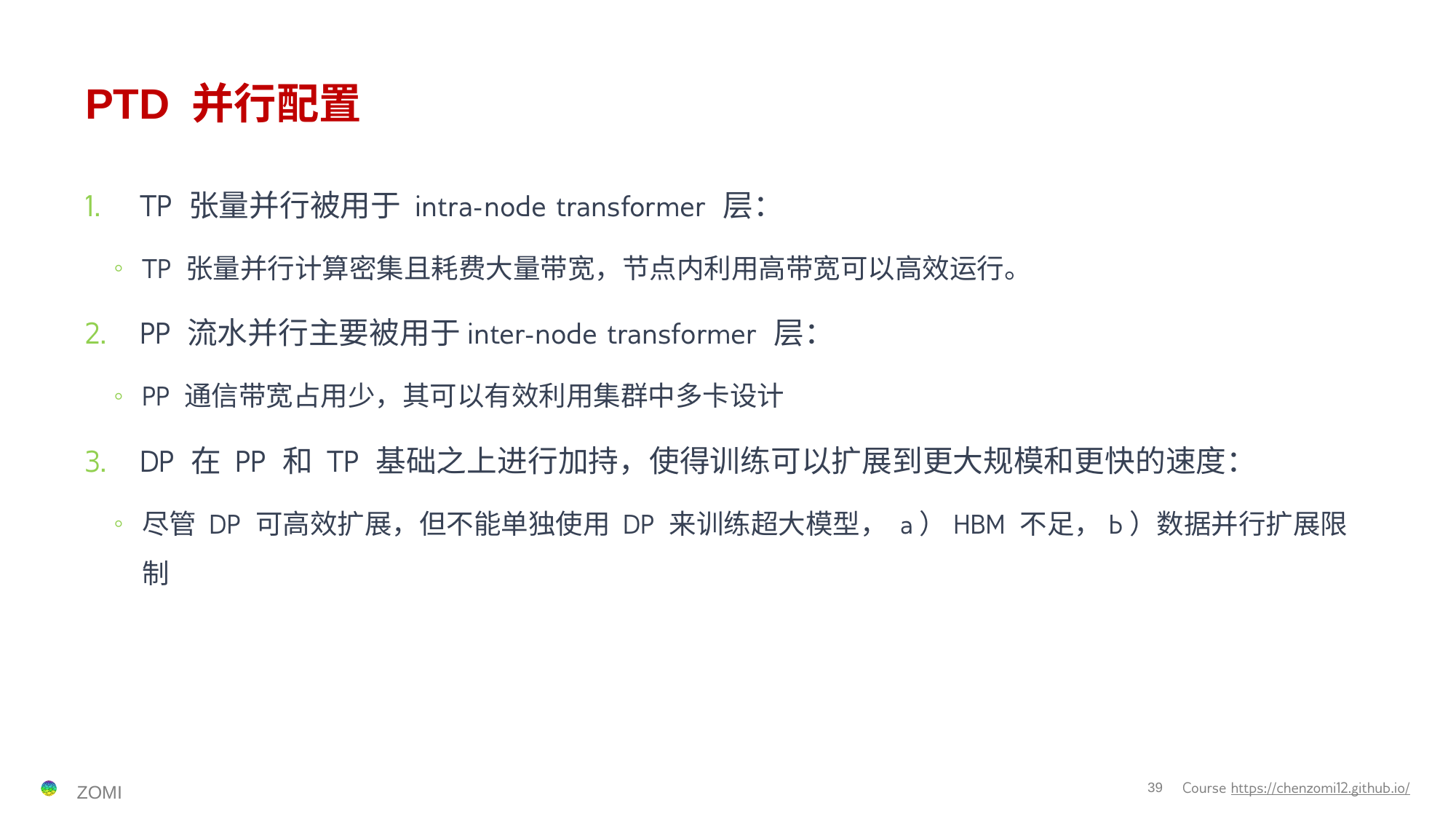

# PTD 并行配置
TP 张量并行被用于 intra-node transformer 层：
TP 张量并行计算密集且耗费大量带宽，节点内利用高带宽可以高效运行。
PP 流水并行主要被用于inter-node transformer 层：
PP 通信带宽占用少，其可以有效利用集群中多卡设计
DP 在 PP 和 TP 基础之上进行加持，使得训练可以扩展到更大规模和更快的速度：
尽管 DP 可高效扩展，但不能单独使用 DP 来训练超大模型， a）HBM 不足，b）数据并行扩展限制